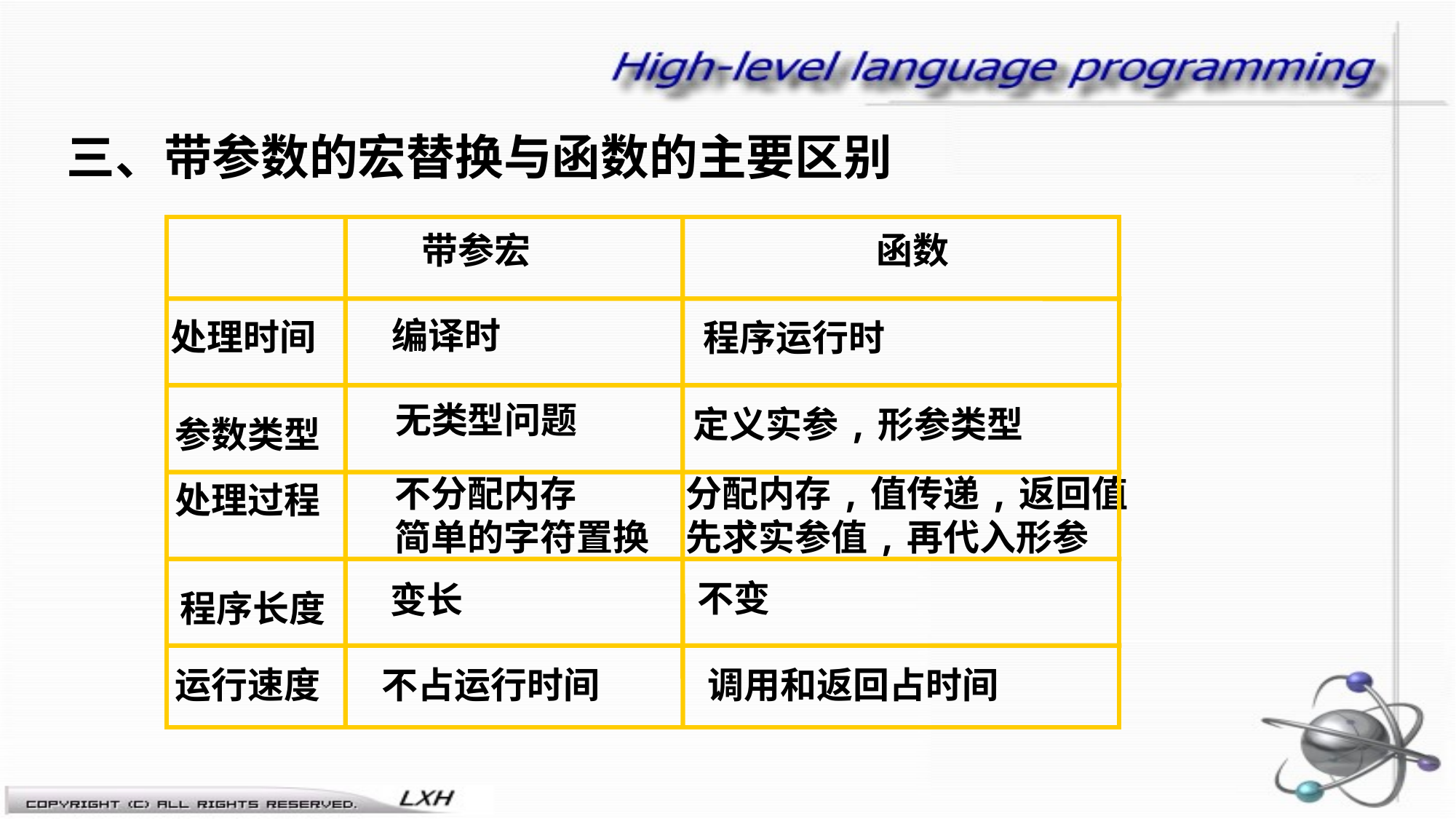

三、带参数的宏替换与函数的主要区别

带参宏
函数

编译时
处理时间
程序运行时

无类型问题
定义实参,形参类型
参数类型
不分配内存
简单的字符置换
分配内存,值传递,返回值
先求实参值,再代入形参
处理过程

不变
变长
程序长度

运行速度
不占运行时间
调用和返回占时间